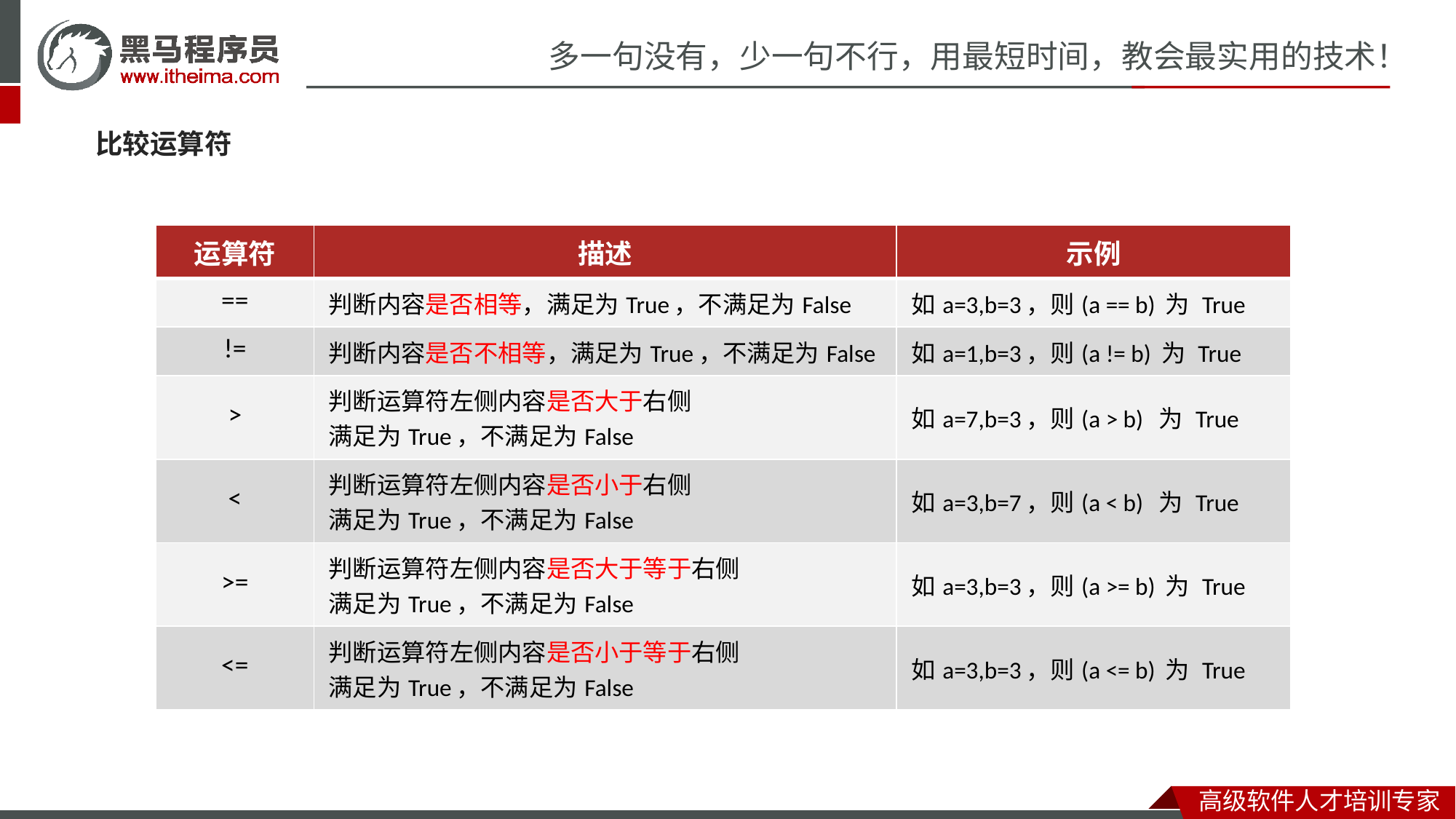

比较运算符
| 运算符 | 描述 | 示例 |
| --- | --- | --- |
| == | 判断内容是否相等，满足为True，不满足为False | 如a=3,b=3，则(a == b) 为 True |
| != | 判断内容是否不相等，满足为True，不满足为False | 如a=1,b=3，则(a != b) 为 True |
| > | 判断运算符左侧内容是否大于右侧 满足为True，不满足为False | 如a=7,b=3，则(a > b) 为 True |
| < | 判断运算符左侧内容是否小于右侧 满足为True，不满足为False | 如a=3,b=7，则(a < b) 为 True |
| >= | 判断运算符左侧内容是否大于等于右侧 满足为True，不满足为False | 如a=3,b=3，则(a >= b) 为 True |
| <= | 判断运算符左侧内容是否小于等于右侧 满足为True，不满足为False | 如a=3,b=3，则(a <= b) 为 True |